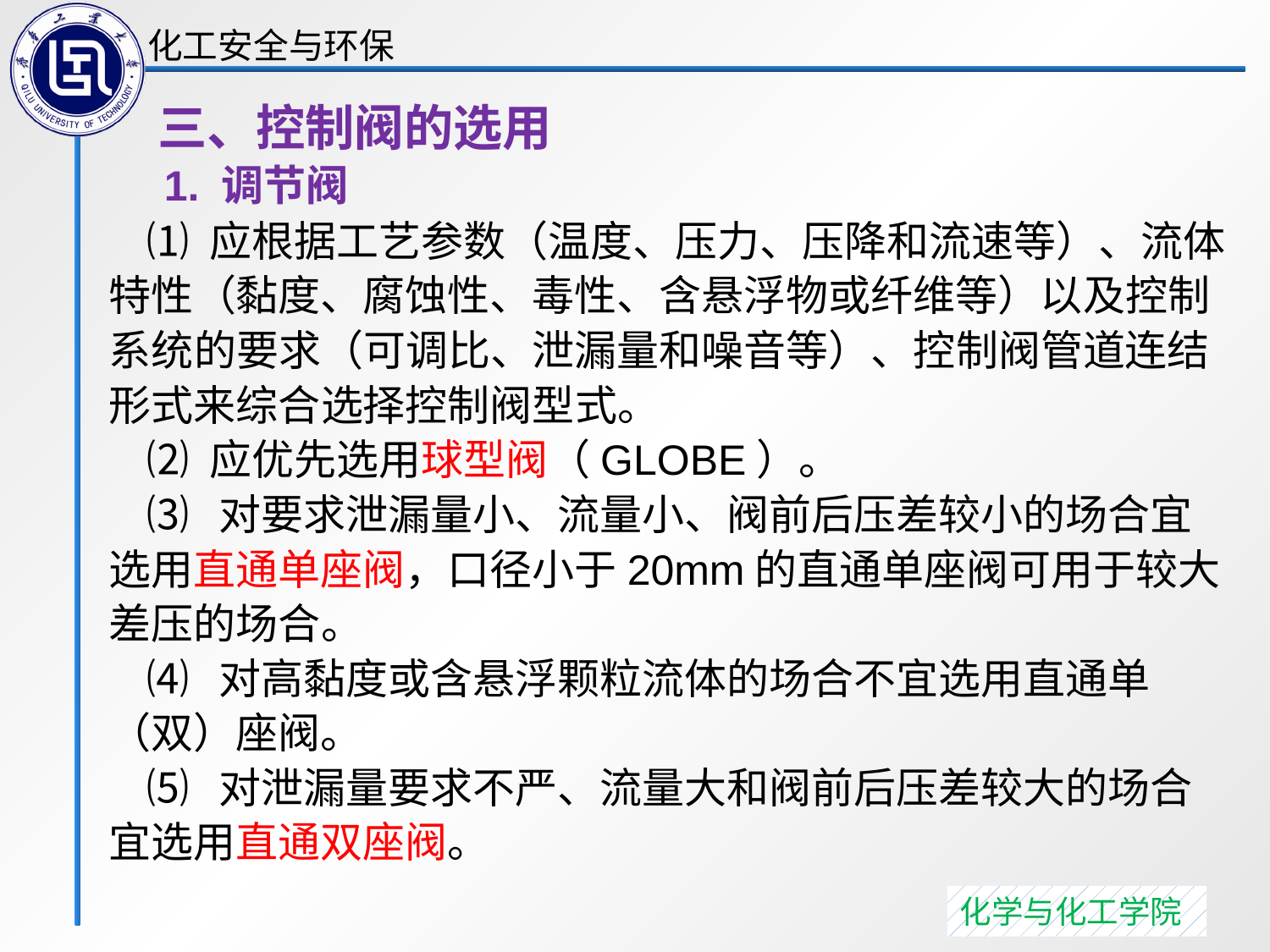

三、控制阀的选用
    1. 调节阀
    ⑴ 应根据工艺参数（温度、压力、压降和流速等）、流体特性（黏度、腐蚀性、毒性、含悬浮物或纤维等）以及控制系统的要求（可调比、泄漏量和噪音等）、控制阀管道连结形式来综合选择控制阀型式。
    ⑵ 应优先选用球型阀（GLOBE）。
    ⑶  对要求泄漏量小、流量小、阀前后压差较小的场合宜选用直通单座阀，口径小于20mm的直通单座阀可用于较大差压的场合。
    ⑷  对高黏度或含悬浮颗粒流体的场合不宜选用直通单（双）座阀。
    ⑸  对泄漏量要求不严、流量大和阀前后压差较大的场合宜选用直通双座阀。